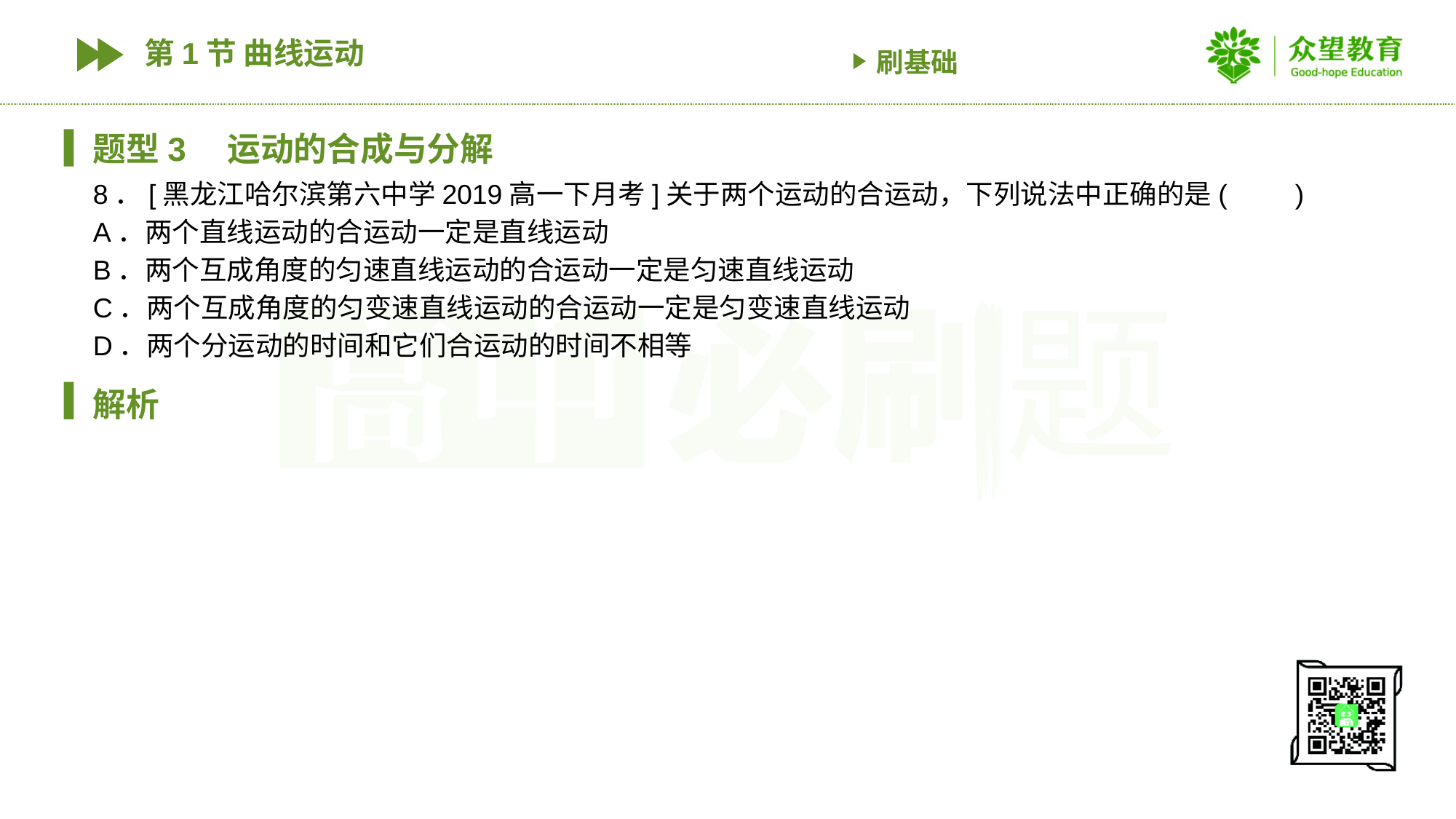

第1节 曲线运动
刷基础

题型3　运动的合成与分解

8．[黑龙江哈尔滨第六中学2019高一下月考]关于两个运动的合运动，下列说法中正确的是(　　)
A．两个直线运动的合运动一定是直线运动
B．两个互成角度的匀速直线运动的合运动一定是匀速直线运动
C．两个互成角度的匀变速直线运动的合运动一定是匀变速直线运动
D．两个分运动的时间和它们合运动的时间不相等
解析